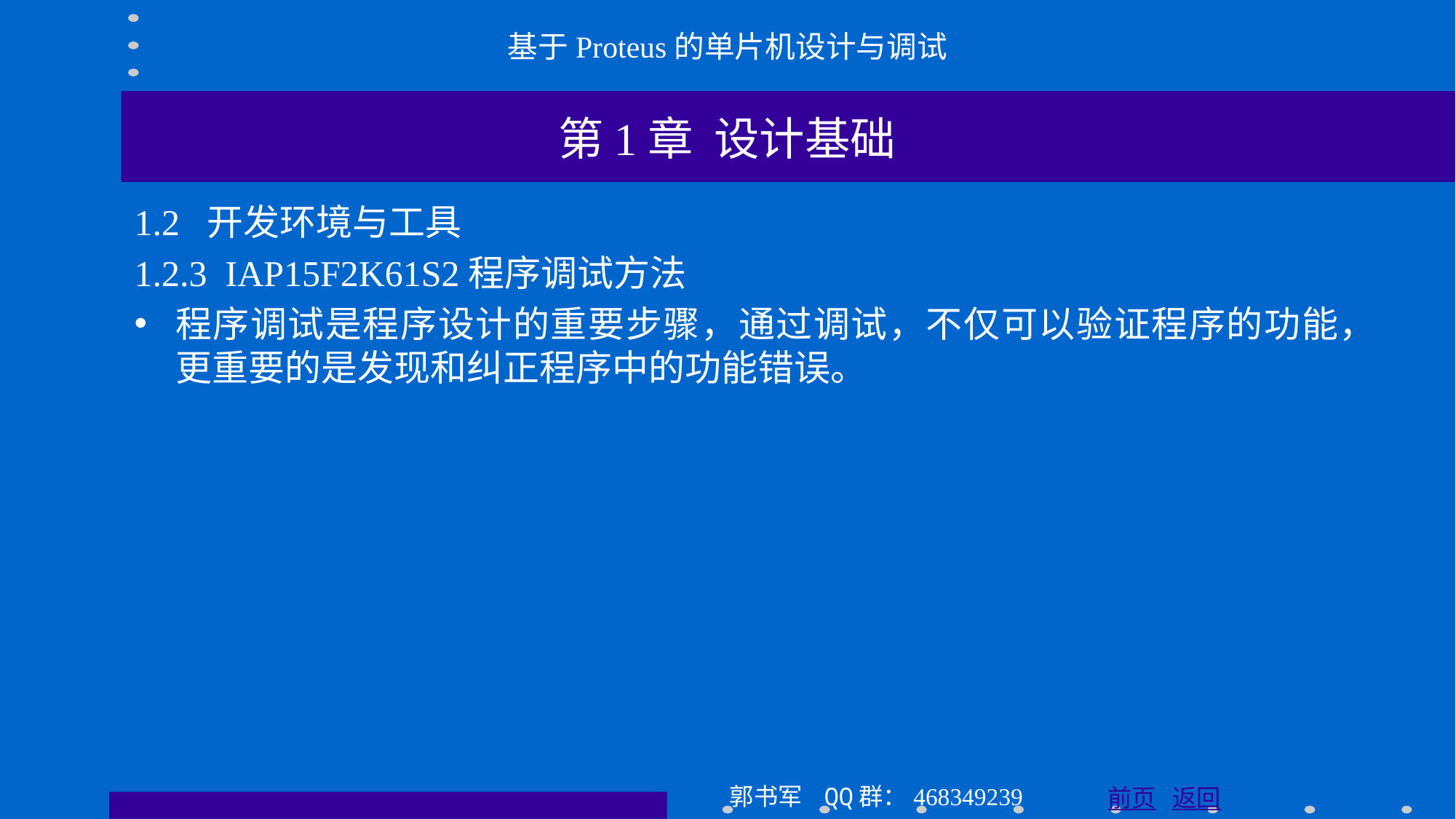

基于Proteus的单片机设计与调试
第1章  设计基础
1.2  开发环境与工具
1.2.3  IAP15F2K61S2程序调试方法
程序调试是程序设计的重要步骤，通过调试，不仅可以验证程序的功能，更重要的是发现和纠正程序中的功能错误。
郭书军   QQ群：468349239
前页   返回